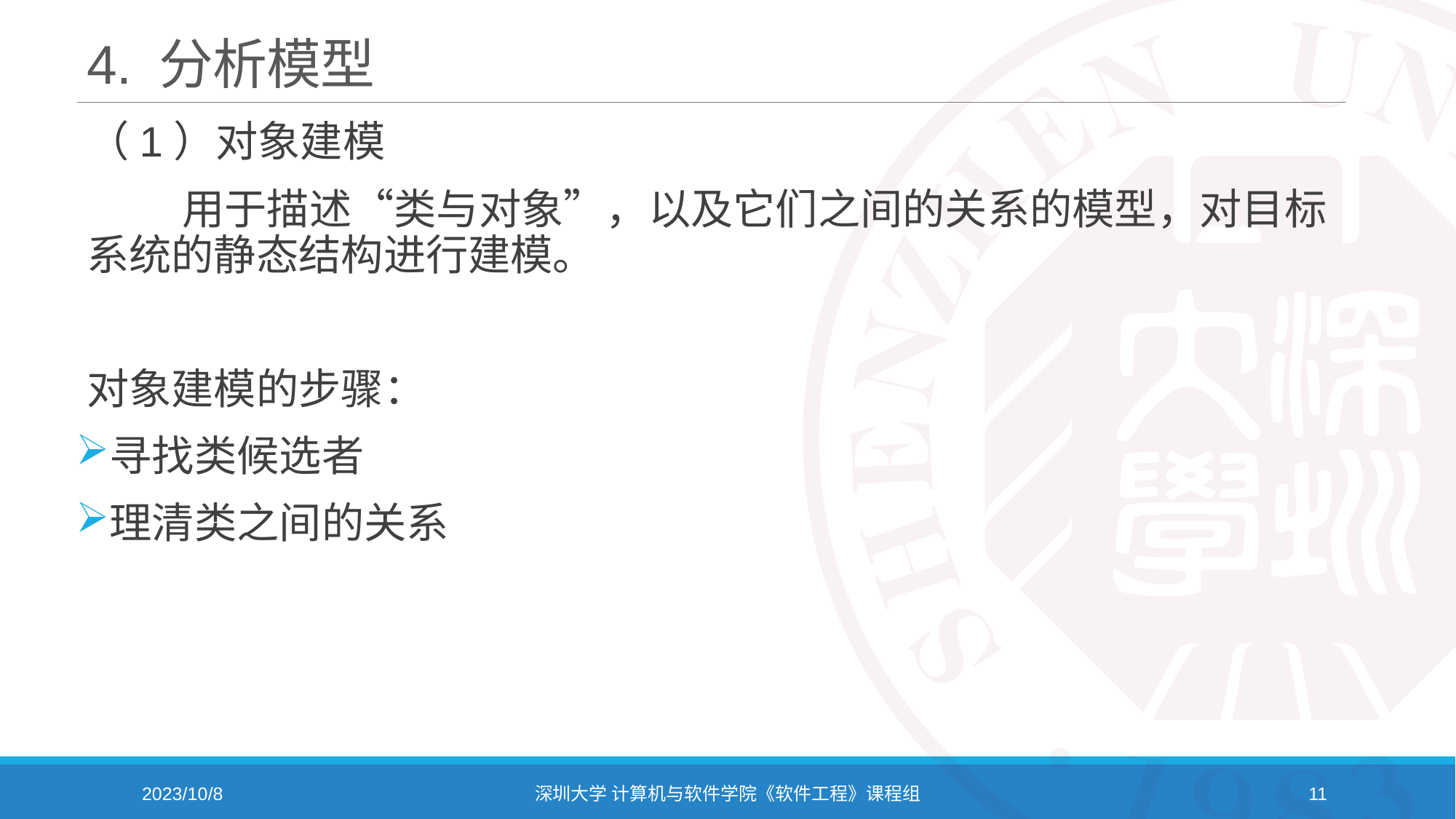

# 4. 分析模型
（1）对象建模
         用于描述“类与对象”，以及它们之间的关系的模型，对目标系统的静态结构进行建模。

对象建模的步骤：
寻找类候选者
理清类之间的关系

2023/10/8
深圳大学 计算机与软件学院《软件工程》课程组
11